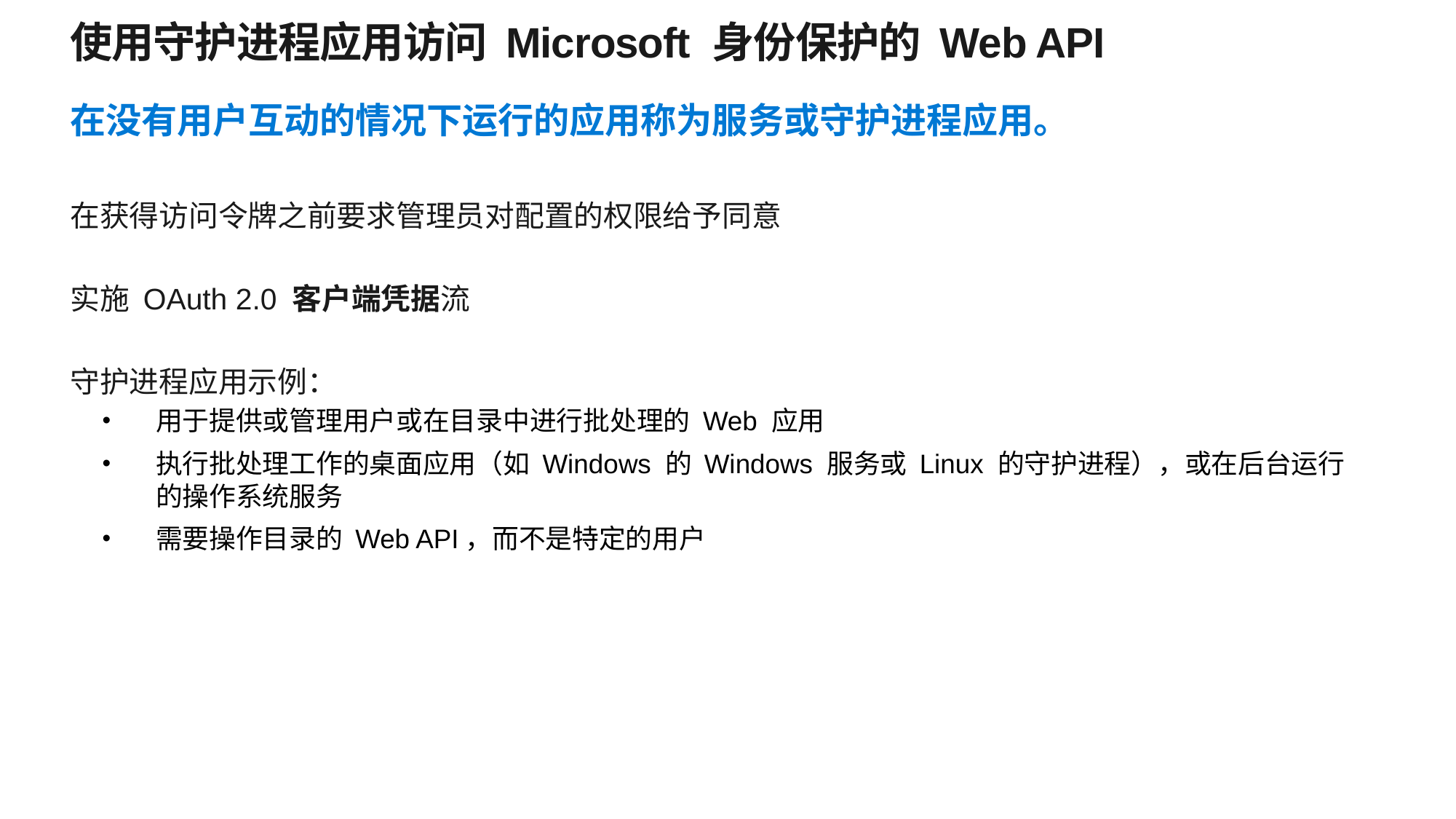

# 使用守护进程应用访问 Microsoft 身份保护的 Web API
在没有用户互动的情况下运行的应用称为服务或守护进程应用。

在获得访问令牌之前要求管理员对配置的权限给予同意

实施 OAuth 2.0 客户端凭据流

守护进程应用示例：
用于提供或管理用户或在目录中进行批处理的 Web 应用
执行批处理工作的桌面应用（如 Windows 的 Windows 服务或 Linux 的守护进程），或在后台运行的操作系统服务
需要操作目录的 Web API，而不是特定的用户